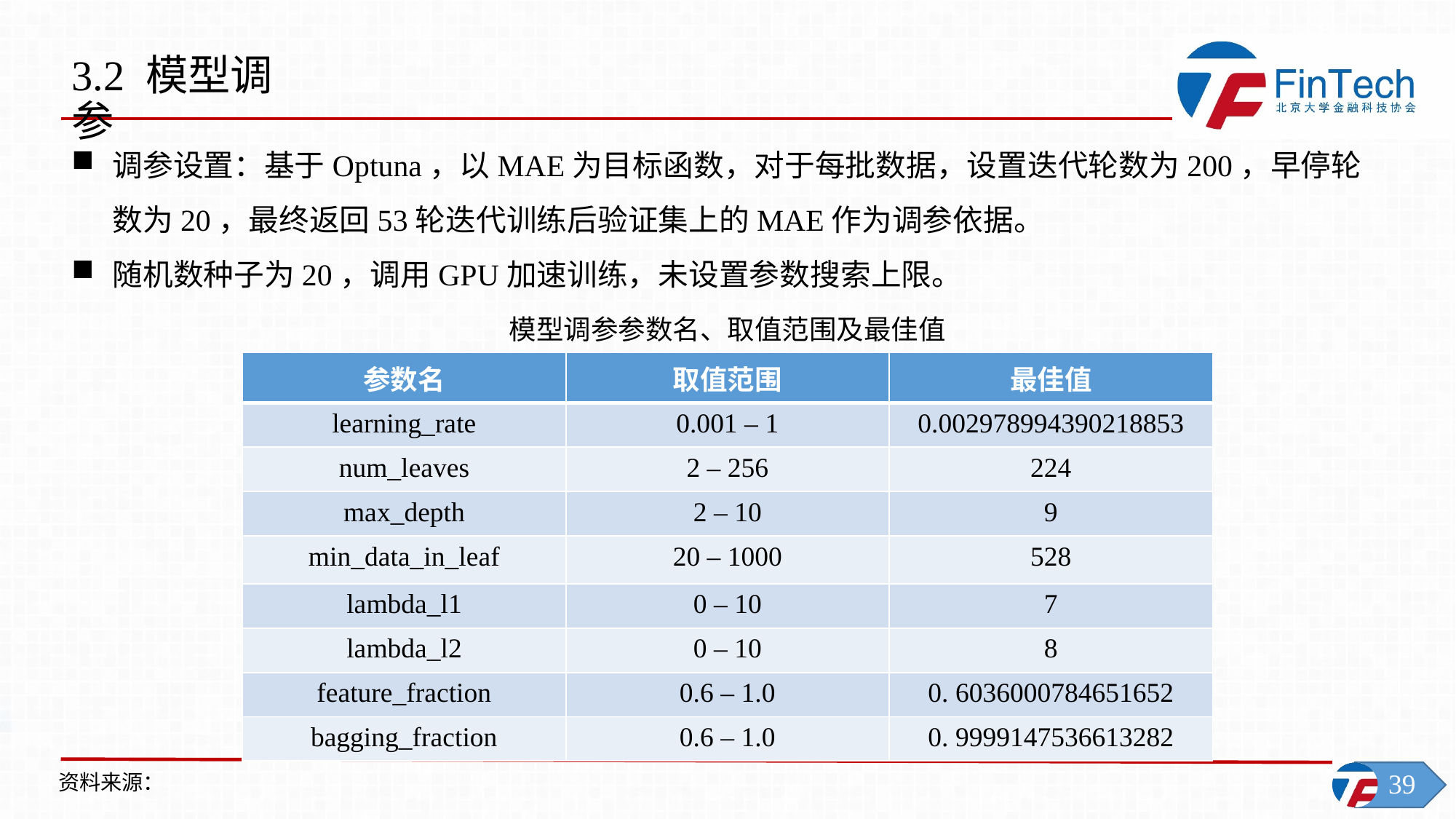

3.2 模型调参
调参设置：基于Optuna，以MAE为目标函数，对于每批数据，设置迭代轮数为200，早停轮数为20，最终返回53轮迭代训练后验证集上的MAE作为调参依据。
随机数种子为20，调用GPU加速训练，未设置参数搜索上限。
模型调参参数名、取值范围及最佳值
| 参数名 | 取值范围 | 最佳值 |
| --- | --- | --- |
| learning\_rate | 0.001 – 1 | 0.002978994390218853 |
| num\_leaves | 2 – 256 | 224 |
| max\_depth | 2 – 10 | 9 |
| min\_data\_in\_leaf | 20 – 1000 | 528 |
| lambda\_l1 | 0 – 10 | 7 |
| lambda\_l2 | 0 – 10 | 8 |
| feature\_fraction | 0.6 – 1.0 | 0. 6036000784651652 |
| bagging\_fraction | 0.6 – 1.0 | 0. 9999147536613282 |

资料来源：